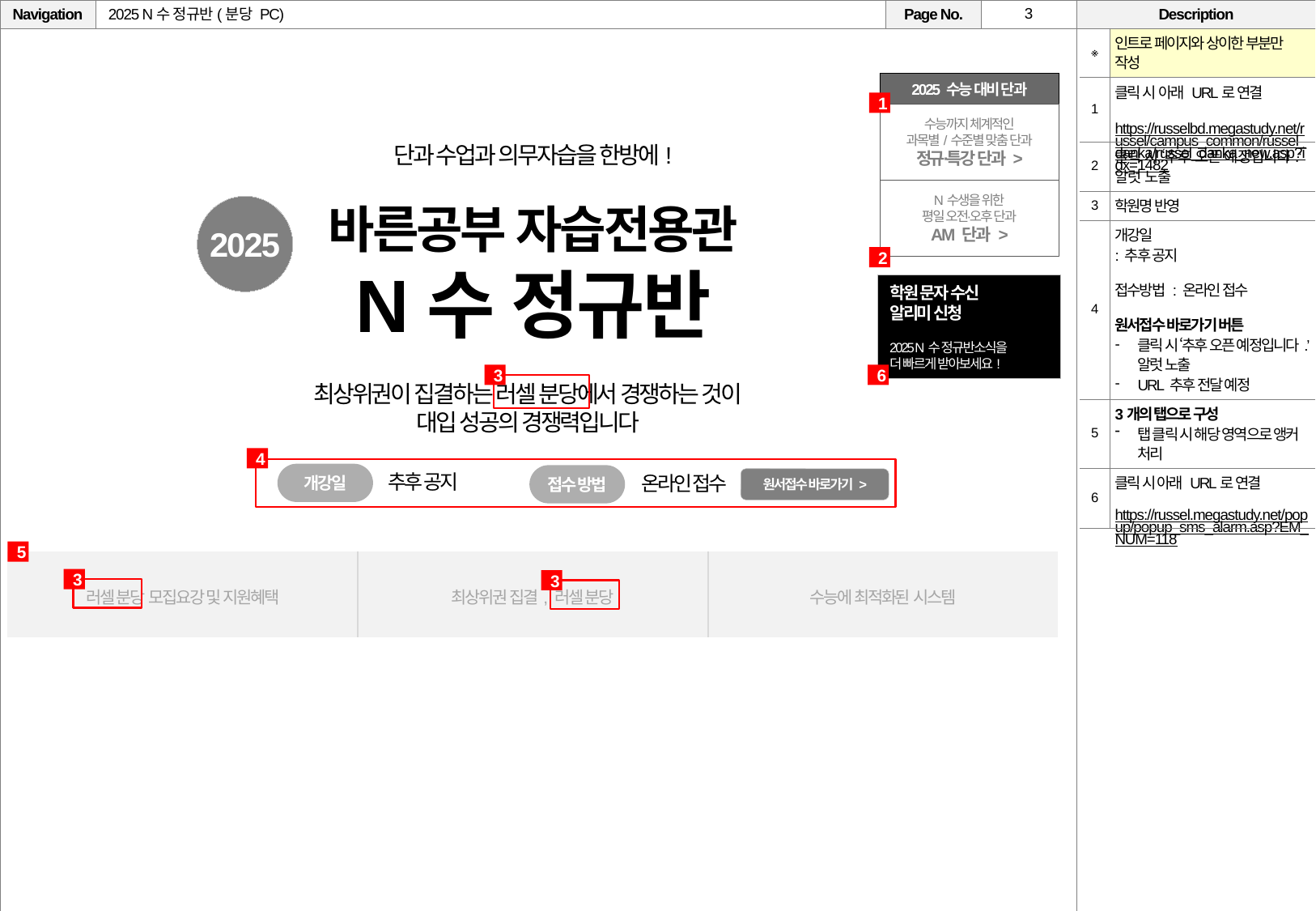

# 2025 N수 정규반(분당 PC)
| ※ | 인트로 페이지와 상이한 부분만 작성 |
| --- | --- |
| 1 | 클릭 시 아래 URL로 연결 https://russelbd.megastudy.net/russel/campus\_common/russel\_danka/russel\_danka\_new.asp?idx=1482 |
| 2 | 클릭 시 ‘추후 오픈 예정입니다.‘ 알럿 노출 |
| 3 | 학원명 반영 |
| 4 | 개강일 : 추후 공지 접수방법 : 온라인 접수 원서접수 바로가기 버튼 클릭 시 ‘추후 오픈 예정입니다.’ 알럿 노출 URL 추후 전달 예정 |
| 5 | 3개의 탭으로 구성 탭 클릭 시 해당 영역으로 앵커 처리 |
| 6 | 클릭 시 아래 URL로 연결 https://russel.megastudy.net/popup/popup\_sms\_alarm.asp?EM\_NUM=118 |
2025 수능 대비 단과
1
수능까지 체계적인
과목별/수준별 맞춤 단과
정규∙특강 단과 >
단과 수업과 의무자습을 한방에!
N수생을 위한
평일 오전∙오후 단과
AM 단과 >
바른공부 자습전용관
N수 정규반
2025
2
학원 문자 수신
알리미 신청

2025 N수 정규반소식을
더 빠르게 받아보세요!
6
3
최상위권이 집결하는 러셀 분당에서 경쟁하는 것이
대입 성공의 경쟁력입니다

4

추후 공지
개강일
접수 방법
온라인 접수
원서접수 바로가기 >
5
| 러셀 분당 모집요강 및 지원혜택 | 최상위권 집결, 러셀 분당 | 수능에 최적화된 시스템 |
| --- | --- | --- |
3
3